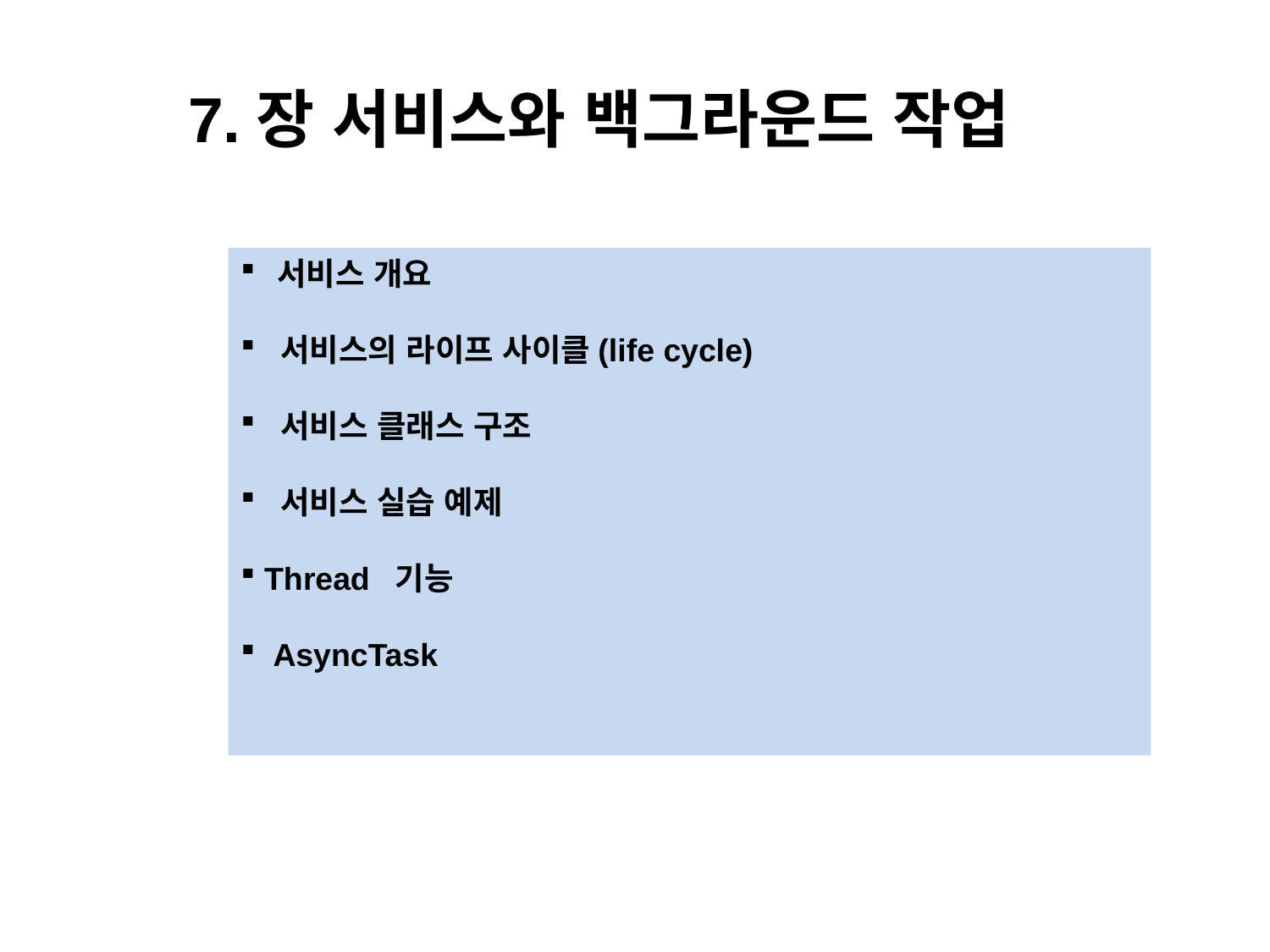

# 7.장 서비스와 백그라운드 작업
  서비스 개요
  서비스의 라이프 사이클(life cycle)
  서비스 클래스 구조
  서비스 실습 예제
 Thread  기능
  AsyncTask